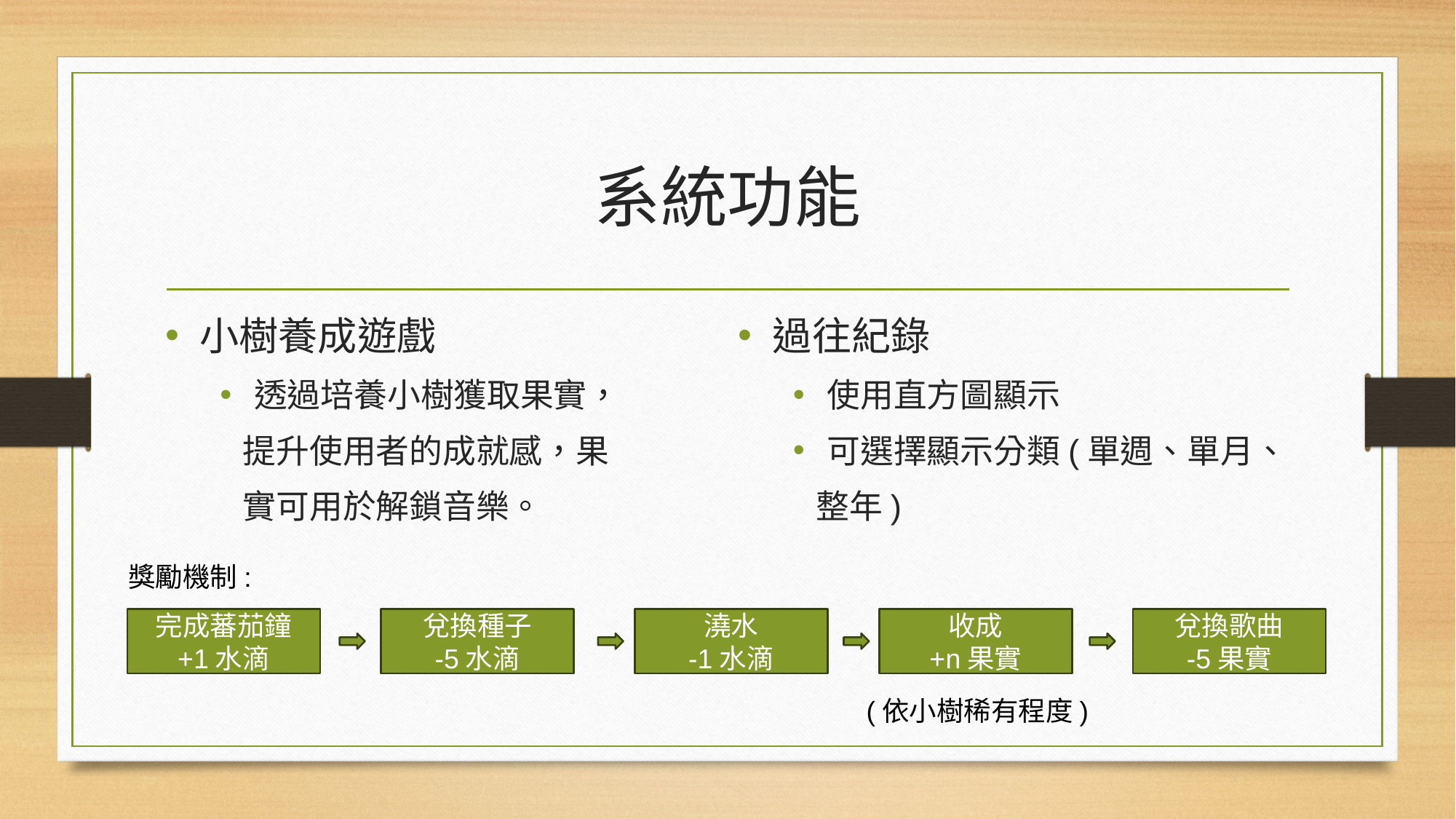

# 系統功能
小樹養成遊戲
透過培養小樹獲取果實，
  提升使用者的成就感，果
  實可用於解鎖音樂。
過往紀錄
使用直方圖顯示
可選擇顯示分類(單週、單月、
  整年)
獎勵機制:
兌換歌曲
-5果實
收成
+n果實
完成蕃茄鐘 +1水滴
兌換種子
-5水滴
澆水
-1水滴

(依小樹稀有程度)